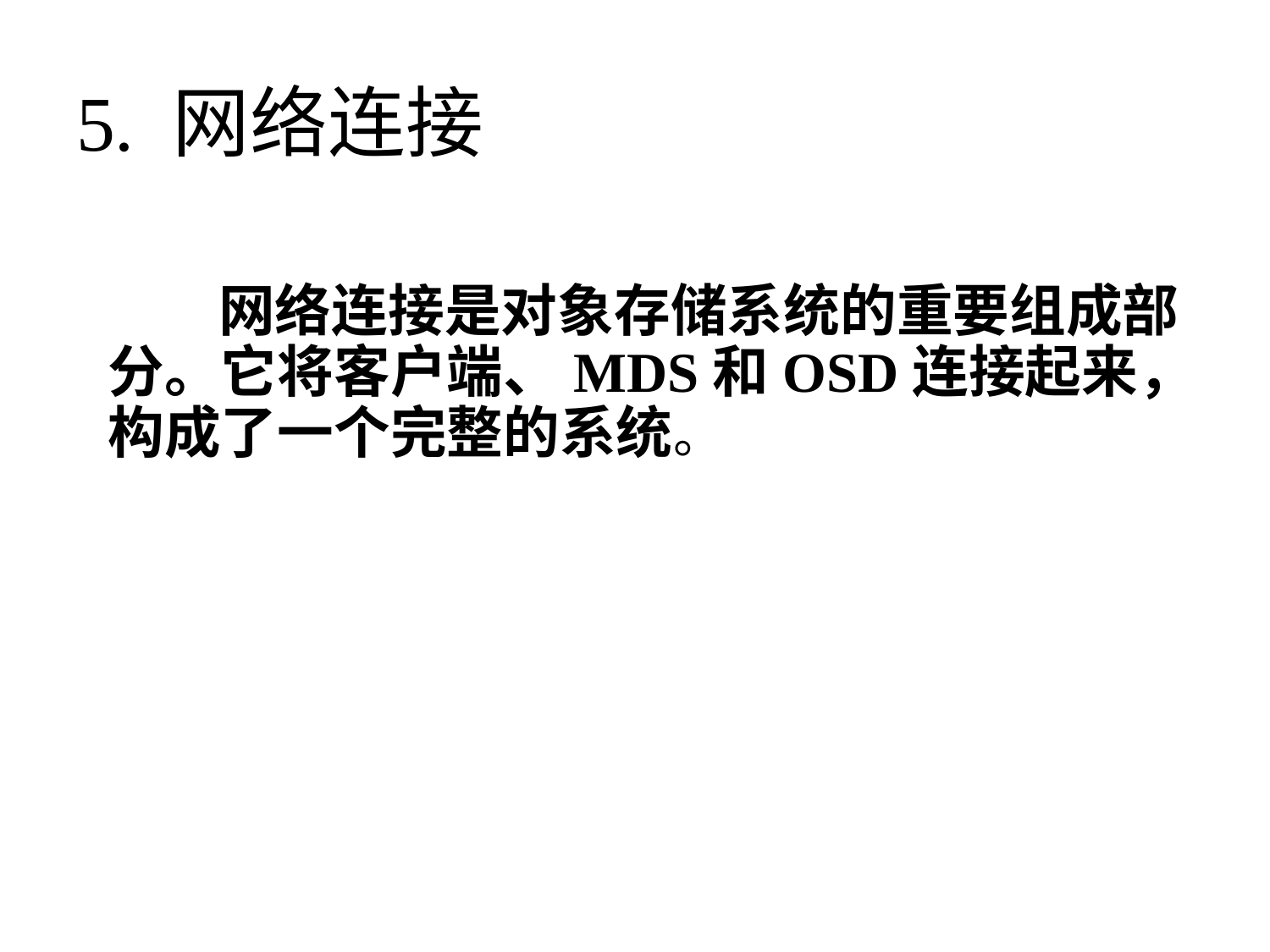

# 5. 网络连接
          网络连接是对象存储系统的重要组成部分。它将客户端、MDS和OSD连接起来，构成了一个完整的系统。